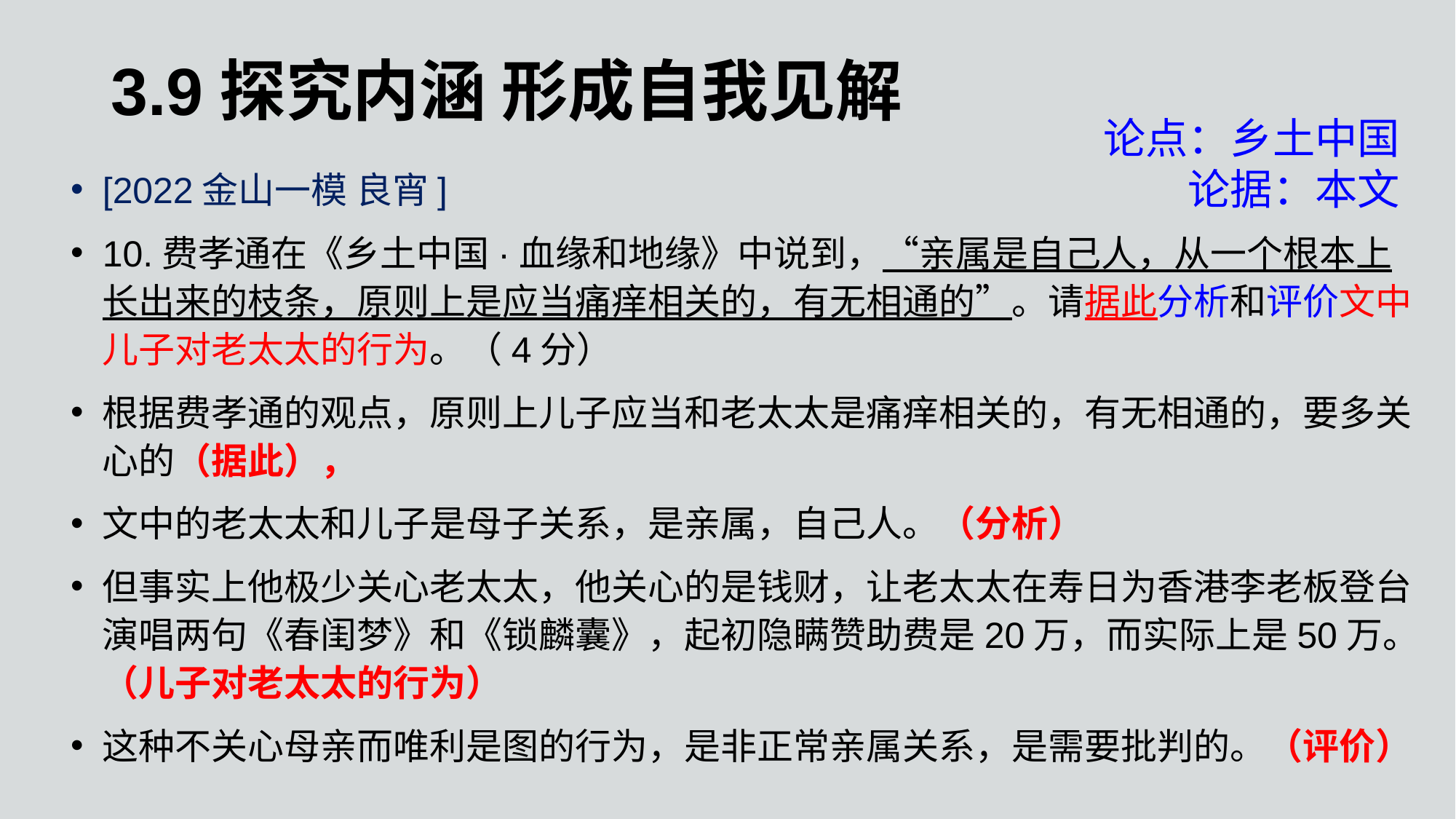

3.9探究内涵 形成自我见解
论点：乡土中国
论据：本文
[2022金山一模 良宵]
10.费孝通在《乡土中国·血缘和地缘》中说到，“亲属是自己人，从一个根本上长出来的枝条，原则上是应当痛痒相关的，有无相通的”。请据此分析和评价文中儿子对老太太的行为。（4分）
根据费孝通的观点，原则上儿子应当和老太太是痛痒相关的，有无相通的，要多关心的（据此），
文中的老太太和儿子是母子关系，是亲属，自己人。（分析）
但事实上他极少关心老太太，他关心的是钱财，让老太太在寿日为香港李老板登台演唱两句《春闺梦》和《锁麟囊》，起初隐瞒赞助费是20万，而实际上是50万。（儿子对老太太的行为）
这种不关心母亲而唯利是图的行为，是非正常亲属关系，是需要批判的。（评价）